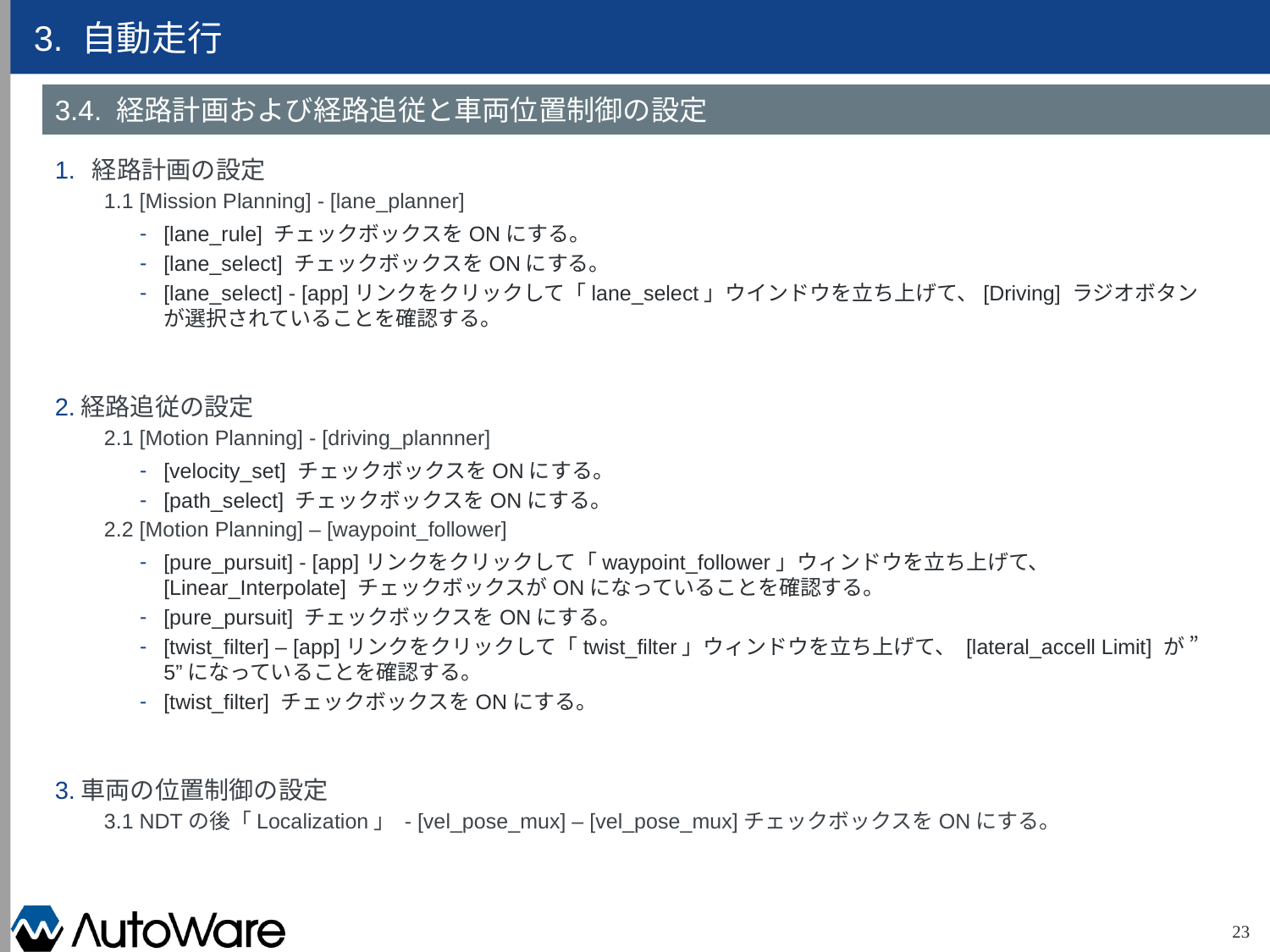

# 3. 自動走行
3.4. 経路計画および経路追従と車両位置制御の設定
 経路計画の設定
1.1 [Mission Planning] - [lane_planner]
[lane_rule] チェックボックスをONにする。
[lane_select] チェックボックスをONにする。
[lane_select] - [app]リンクをクリックして「lane_select」ウインドウを立ち上げて、[Driving] ラジオボタンが選択されていることを確認する。

経路追従の設定
2.1 [Motion Planning] - [driving_plannner]
[velocity_set] チェックボックスをONにする。
[path_select] チェックボックスをONにする。
2.2 [Motion Planning] – [waypoint_follower]
[pure_pursuit] - [app]リンクをクリックして「waypoint_follower」ウィンドウを立ち上げて、 [Linear_Interpolate] チェックボックスがONになっていることを確認する。
[pure_pursuit] チェックボックスをONにする。
[twist_filter] – [app]リンクをクリックして「twist_filter」ウィンドウを立ち上げて、 [lateral_accell Limit] が ”5”になっていることを確認する。
[twist_filter] チェックボックスをONにする。

車両の位置制御の設定
3.1 NDTの後「Localization」 - [vel_pose_mux] – [vel_pose_mux]チェックボックスをONにする。
23